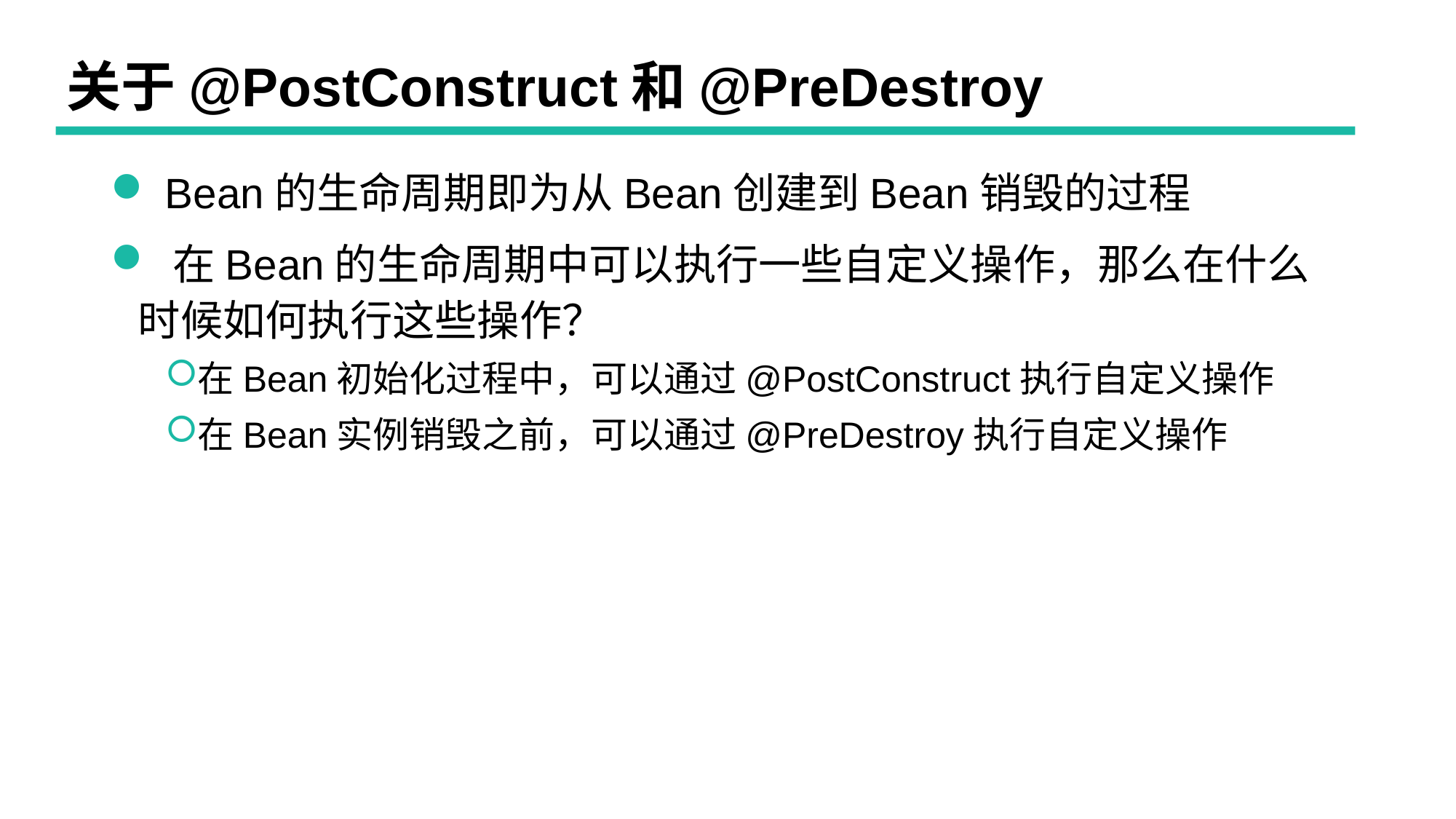

# 关于@PostConstruct和@PreDestroy
 Bean的生命周期即为从Bean创建到Bean销毁的过程
 在Bean的生命周期中可以执行一些自定义操作，那么在什么时候如何执行这些操作？
在Bean初始化过程中，可以通过@PostConstruct执行自定义操作
在Bean实例销毁之前，可以通过@PreDestroy执行自定义操作